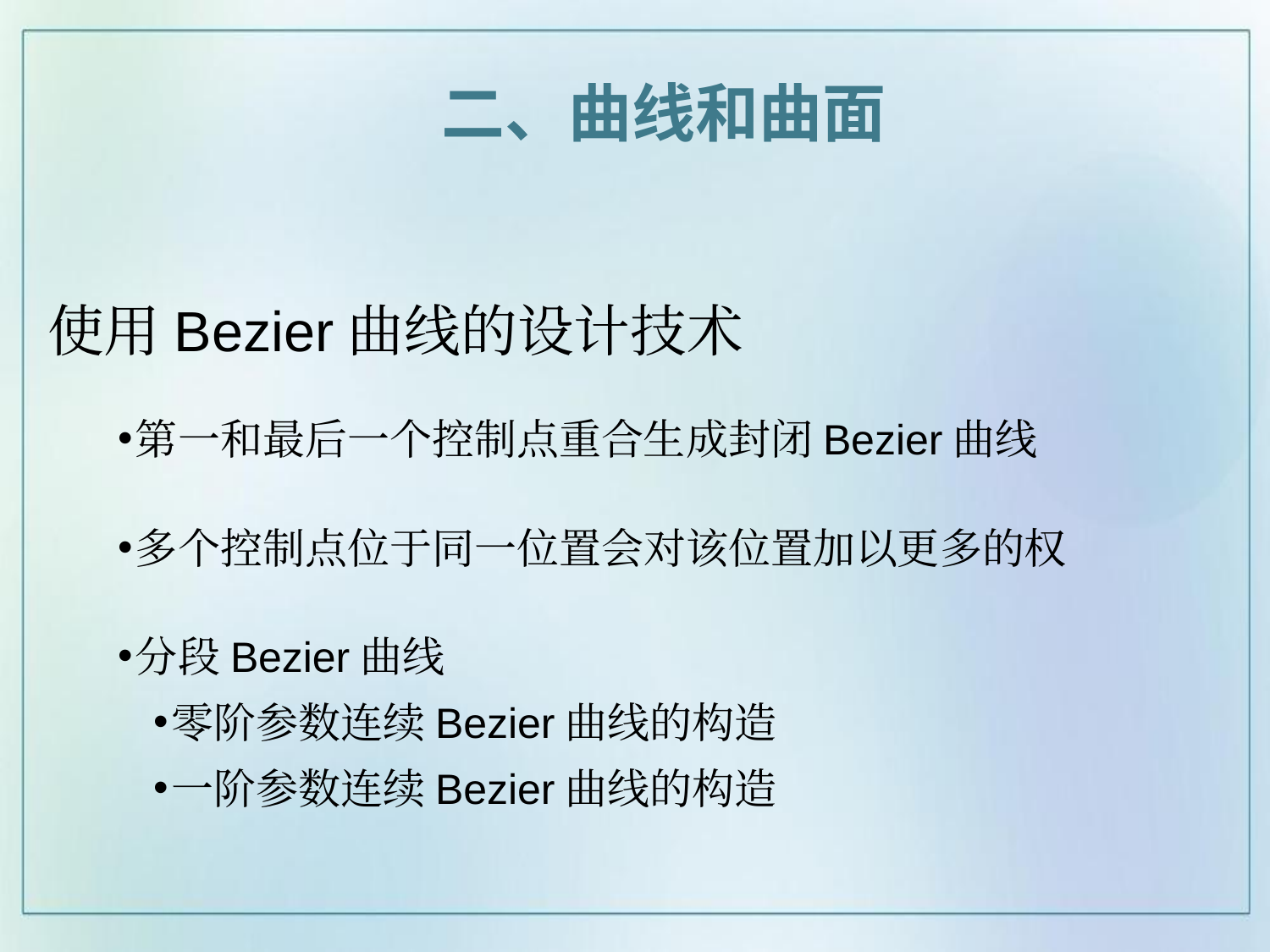

二、曲线和曲面
# 使用Bezier曲线的设计技术
第一和最后一个控制点重合生成封闭Bezier曲线
多个控制点位于同一位置会对该位置加以更多的权
分段Bezier曲线
零阶参数连续Bezier曲线的构造
一阶参数连续Bezier曲线的构造